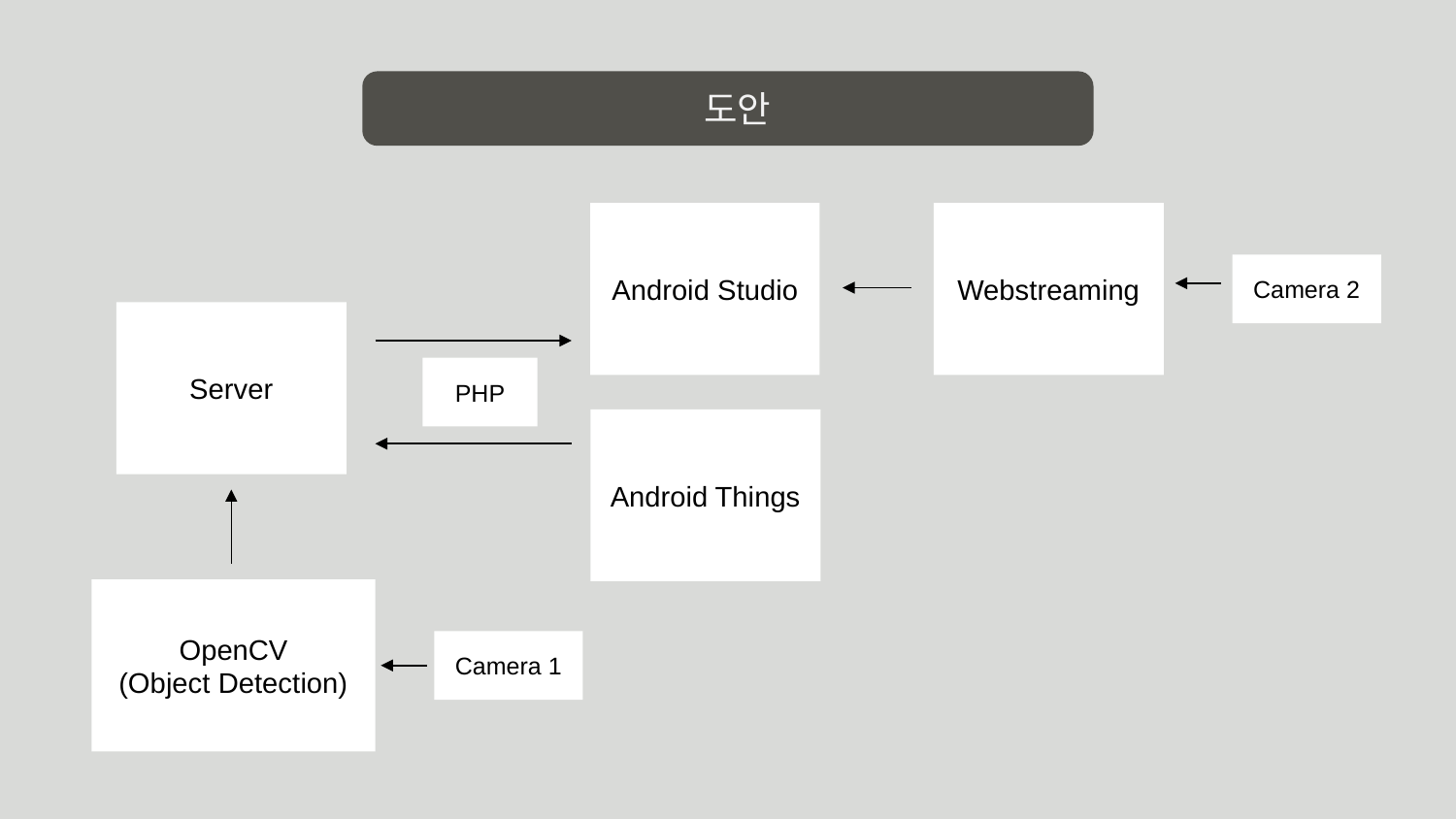

도안
Android Studio
Webstreaming
Camera 2
Server
PHP
Android Things
OpenCV
(Object Detection)
Camera 1